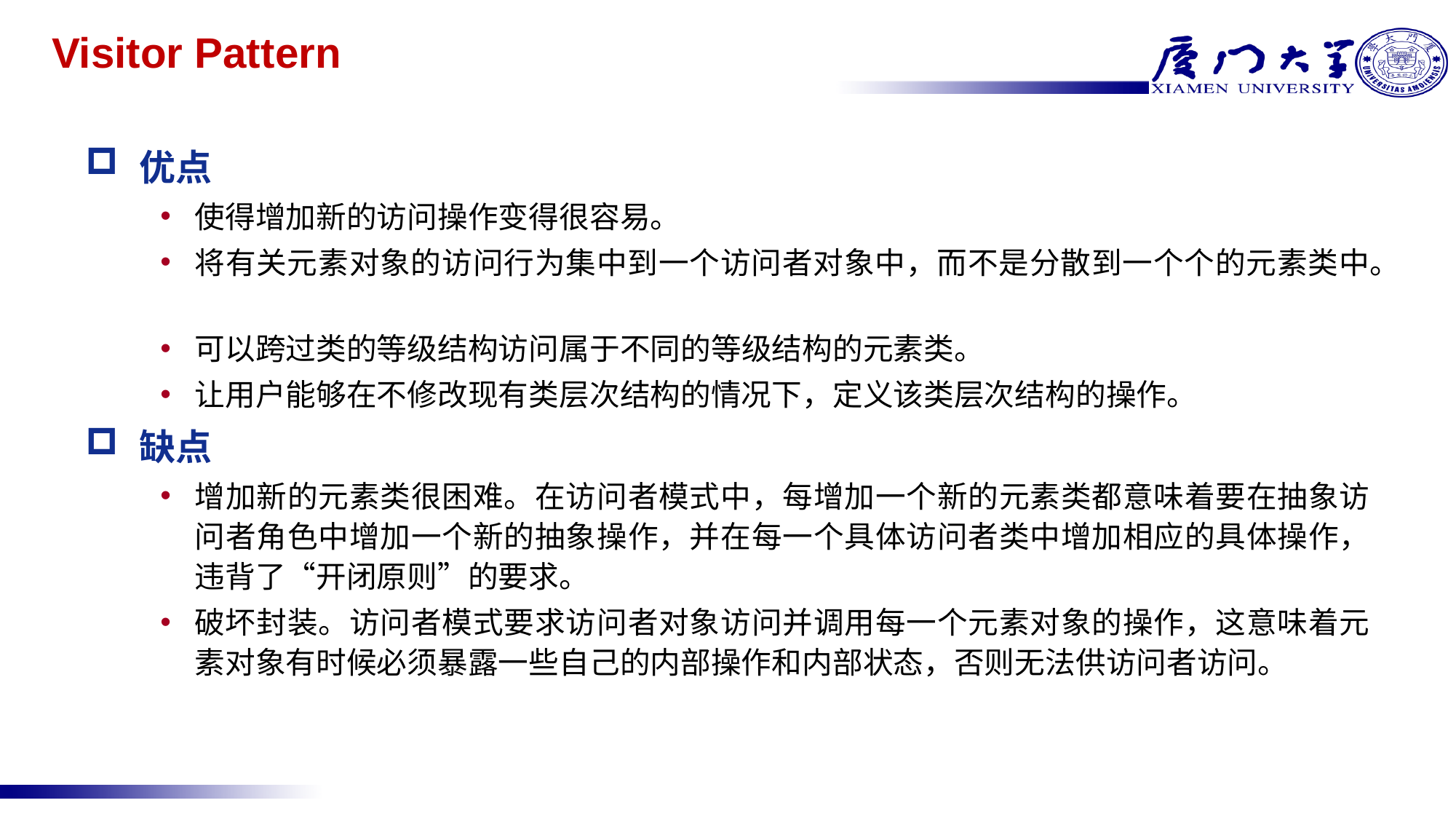

# Visitor Pattern
优点
使得增加新的访问操作变得很容易。
将有关元素对象的访问行为集中到一个访问者对象中，而不是分散到一个个的元素类中。
可以跨过类的等级结构访问属于不同的等级结构的元素类。
让用户能够在不修改现有类层次结构的情况下，定义该类层次结构的操作。
缺点
增加新的元素类很困难。在访问者模式中，每增加一个新的元素类都意味着要在抽象访问者角色中增加一个新的抽象操作，并在每一个具体访问者类中增加相应的具体操作，违背了“开闭原则”的要求。
破坏封装。访问者模式要求访问者对象访问并调用每一个元素对象的操作，这意味着元素对象有时候必须暴露一些自己的内部操作和内部状态，否则无法供访问者访问。